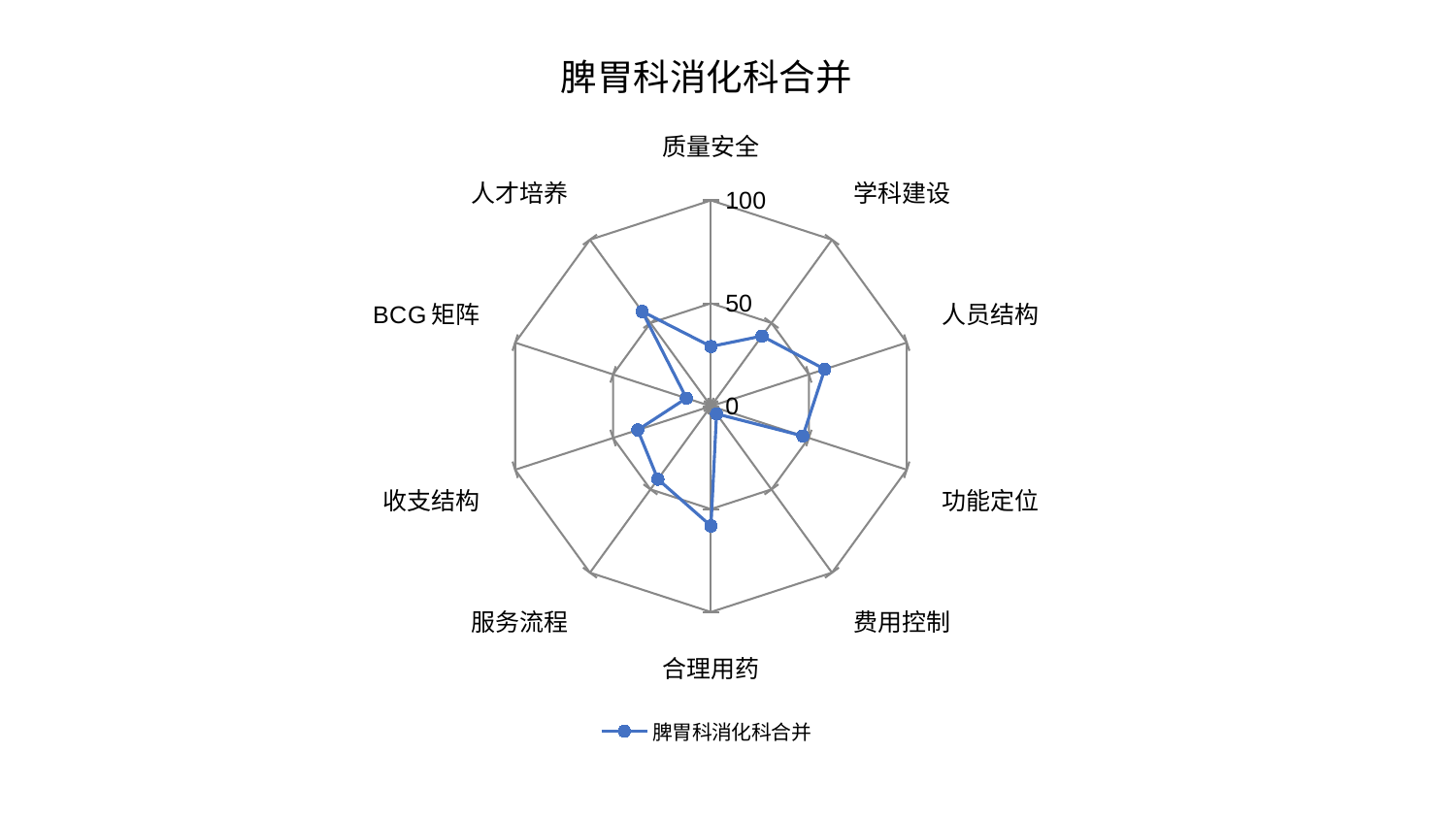

### Chart: 脾胃科消化科合并

| Category | 脾胃科消化科合并 |
|---|---|
| 质量安全 | 29.021374797837545 |
| 学科建设 | 42.151626432256656 |
| 人员结构 | 58.113676648577716 |
| 功能定位 | 46.93595581754781 |
| 费用控制 | 4.612450858174931 |
| 合理用药 | 58.19508136675486 |
| 服务流程 | 43.86608034082789 |
| 收支结构 | 37.42929650957979 |
| BCG矩阵 | 12.54887935149368 |
| 人才培养 | 56.92219890841457 |
95